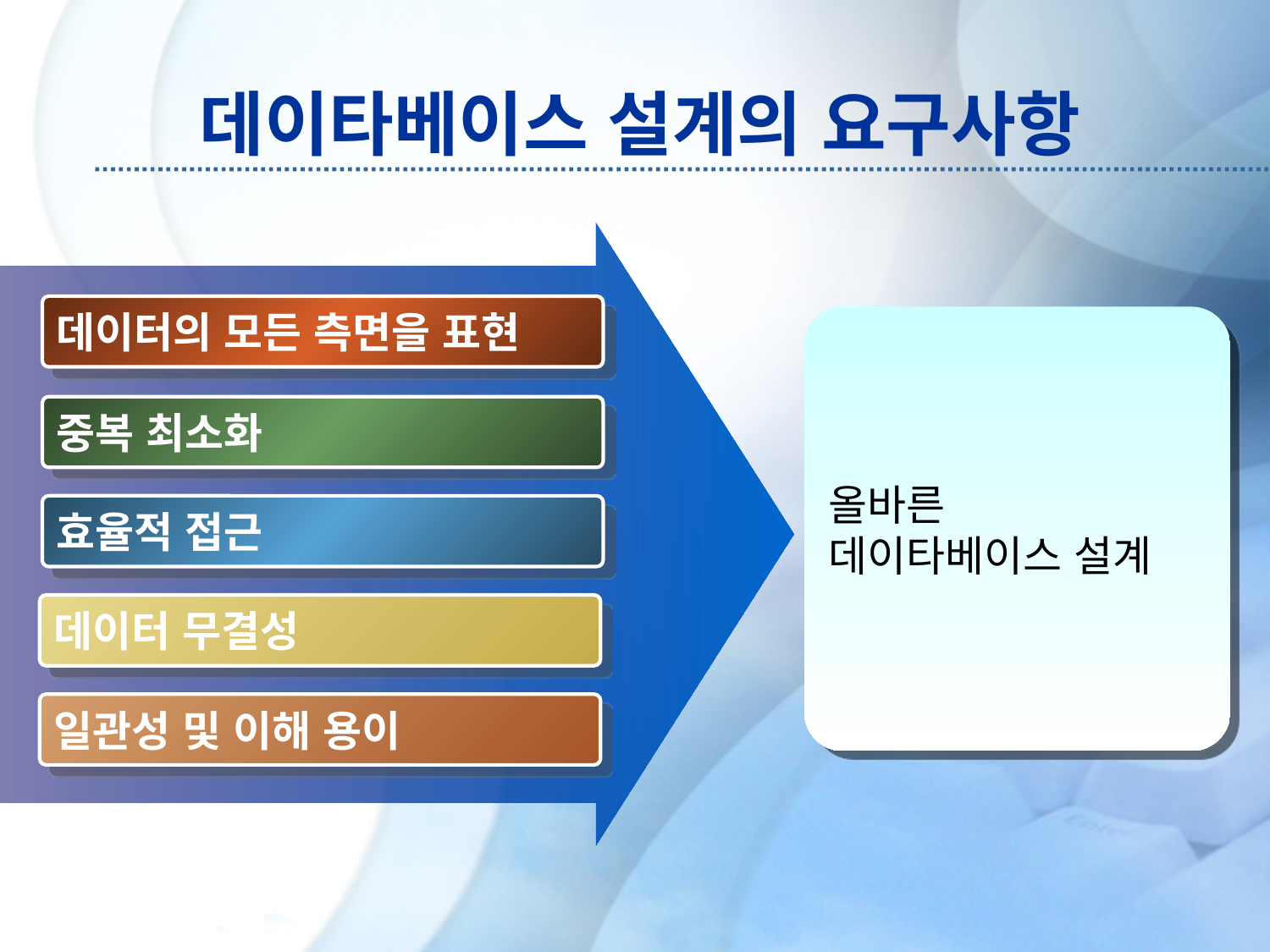

# 데이타베이스 설계의 요구사항

데이터의 모든 측면을 표현
올바른
데이타베이스 설계
중복 최소화
효율적 접근
데이터 무결성
일관성 및 이해 용이